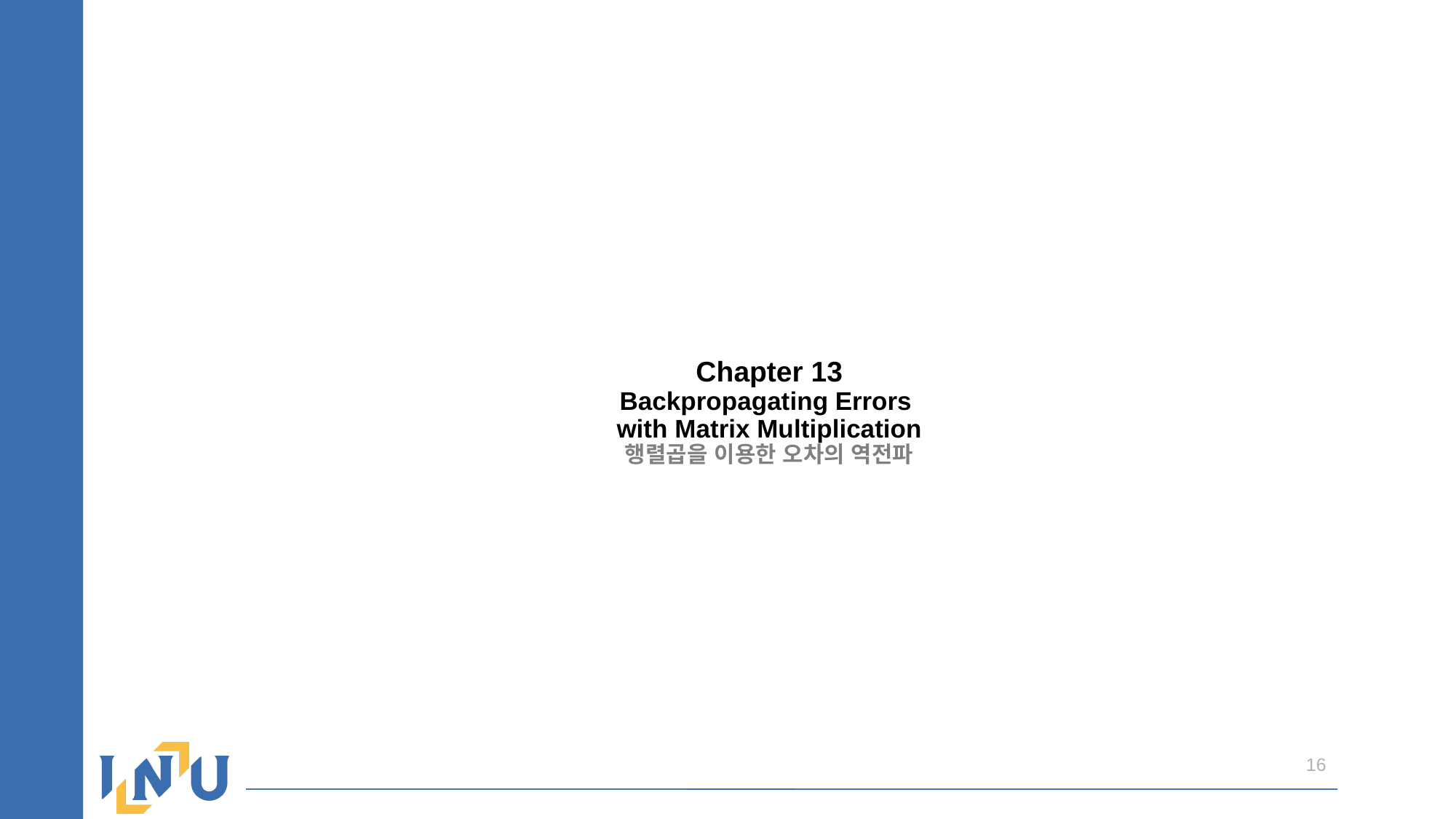

# Chapter 13 Backpropagating Errors with Matrix Multiplication 행렬곱을 이용한 오차의 역전파
16